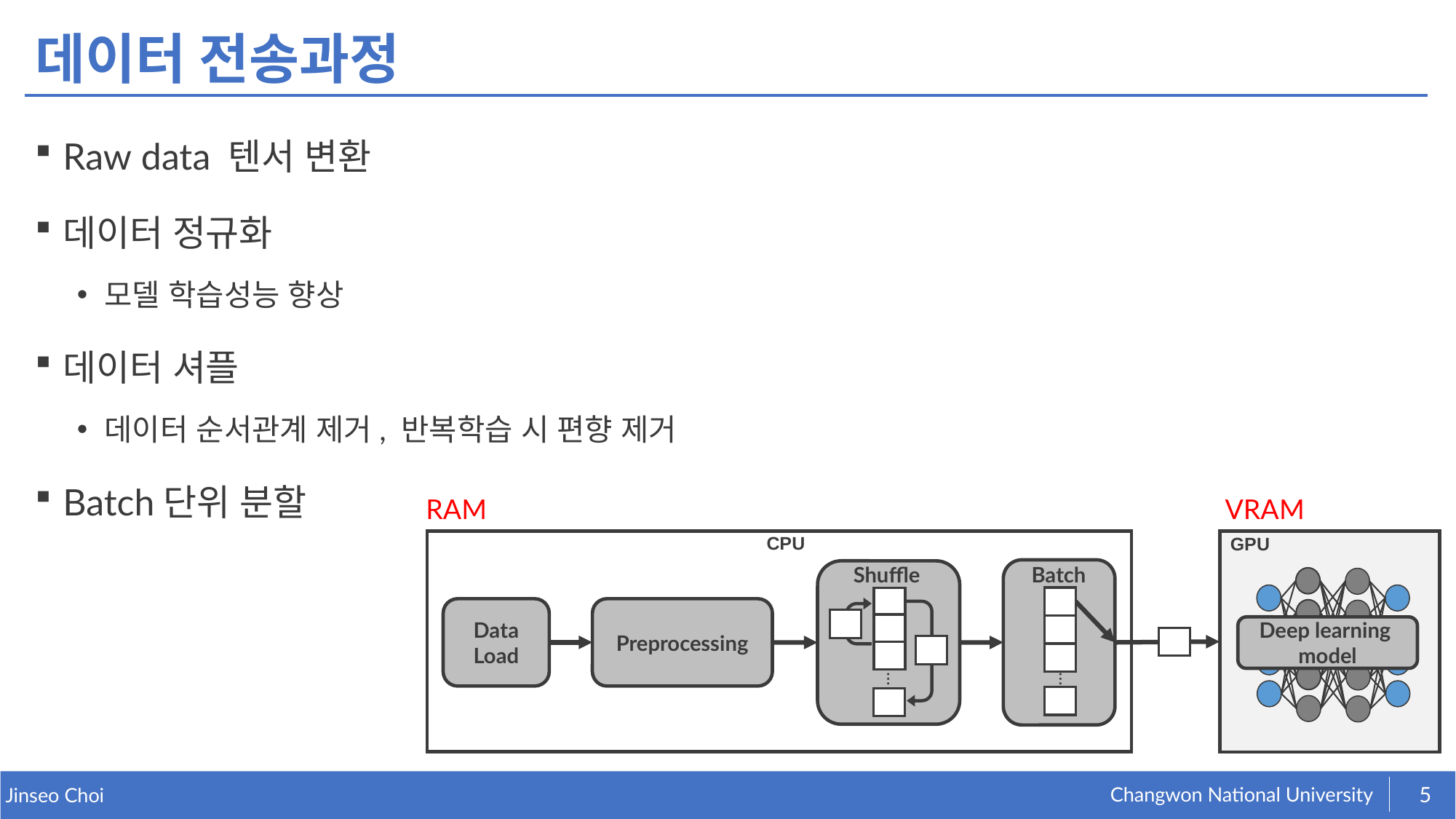

# 데이터 전송과정
Raw data 텐서 변환
데이터 정규화
모델 학습성능 향상
데이터 셔플
데이터 순서관계 제거, 반복학습 시 편향 제거
Batch단위 분할

RAM
VRAM
CPU
GPU

Deep learning
model

Batch
Shuffle

Data
Load
Preprocessing

…
…

5